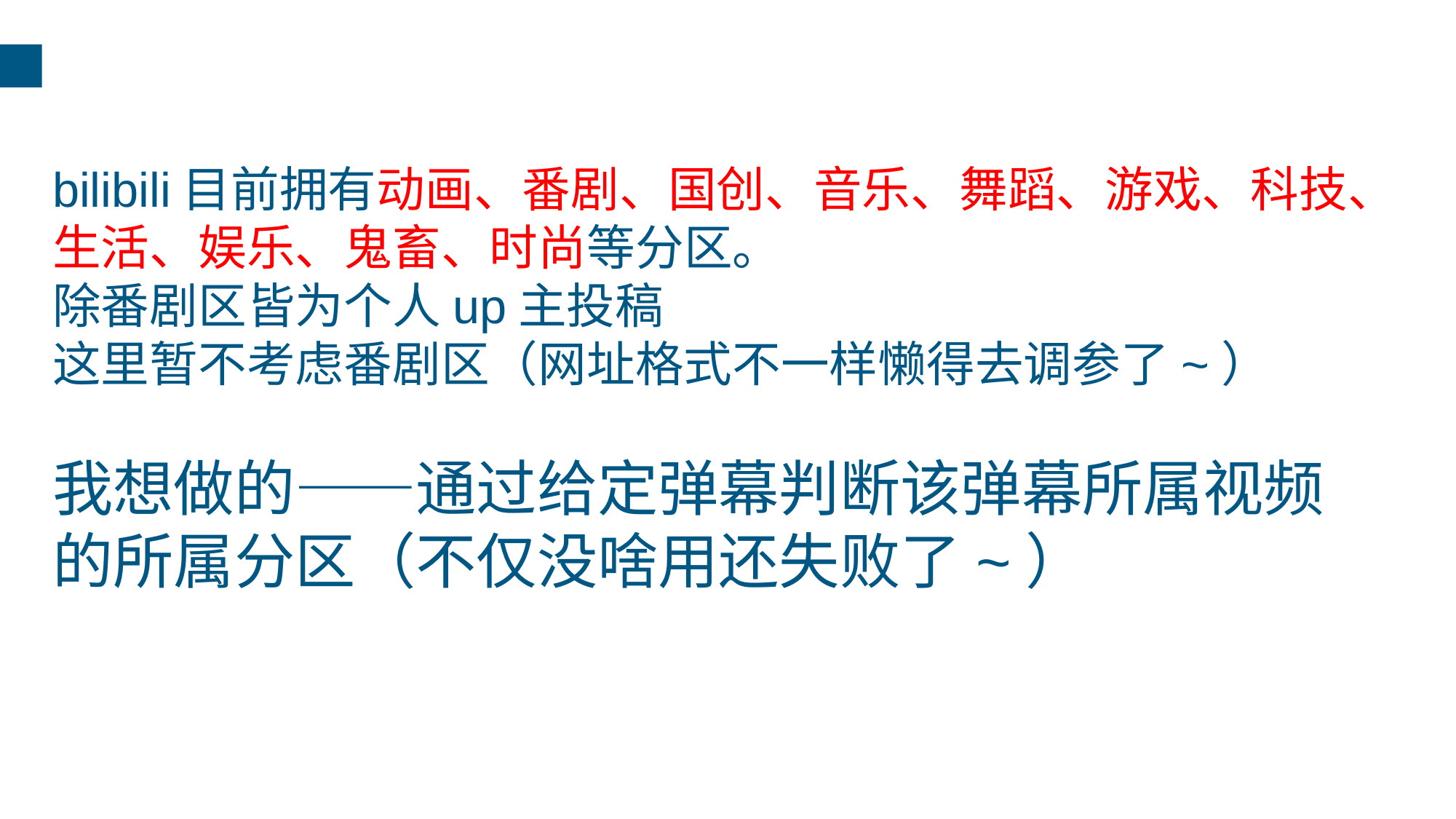

bilibili目前拥有动画、番剧、国创、音乐、舞蹈、游戏、科技、生活、娱乐、鬼畜、时尚等分区。
除番剧区皆为个人up主投稿
这里暂不考虑番剧区（网址格式不一样懒得去调参了~）

我想做的——通过给定弹幕判断该弹幕所属视频的所属分区（不仅没啥用还失败了~）